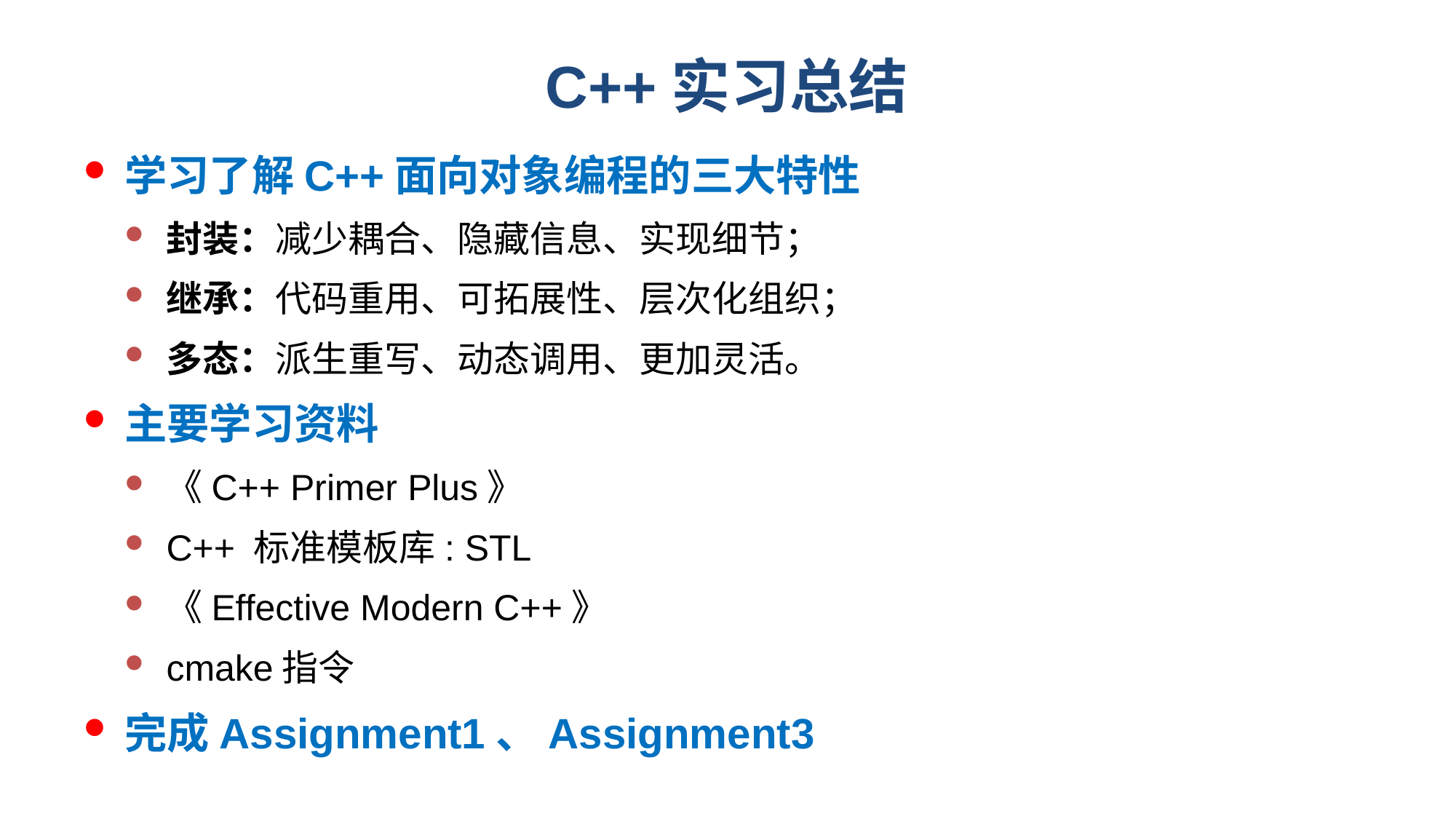

# C++实习总结
学习了解C++面向对象编程的三大特性
封装：减少耦合、隐藏信息、实现细节；
继承：代码重用、可拓展性、层次化组织；
多态：派生重写、动态调用、更加灵活。
主要学习资料
《C++ Primer Plus》
C++ 标准模板库: STL
《Effective Modern C++》
cmake指令
完成Assignment1、Assignment3